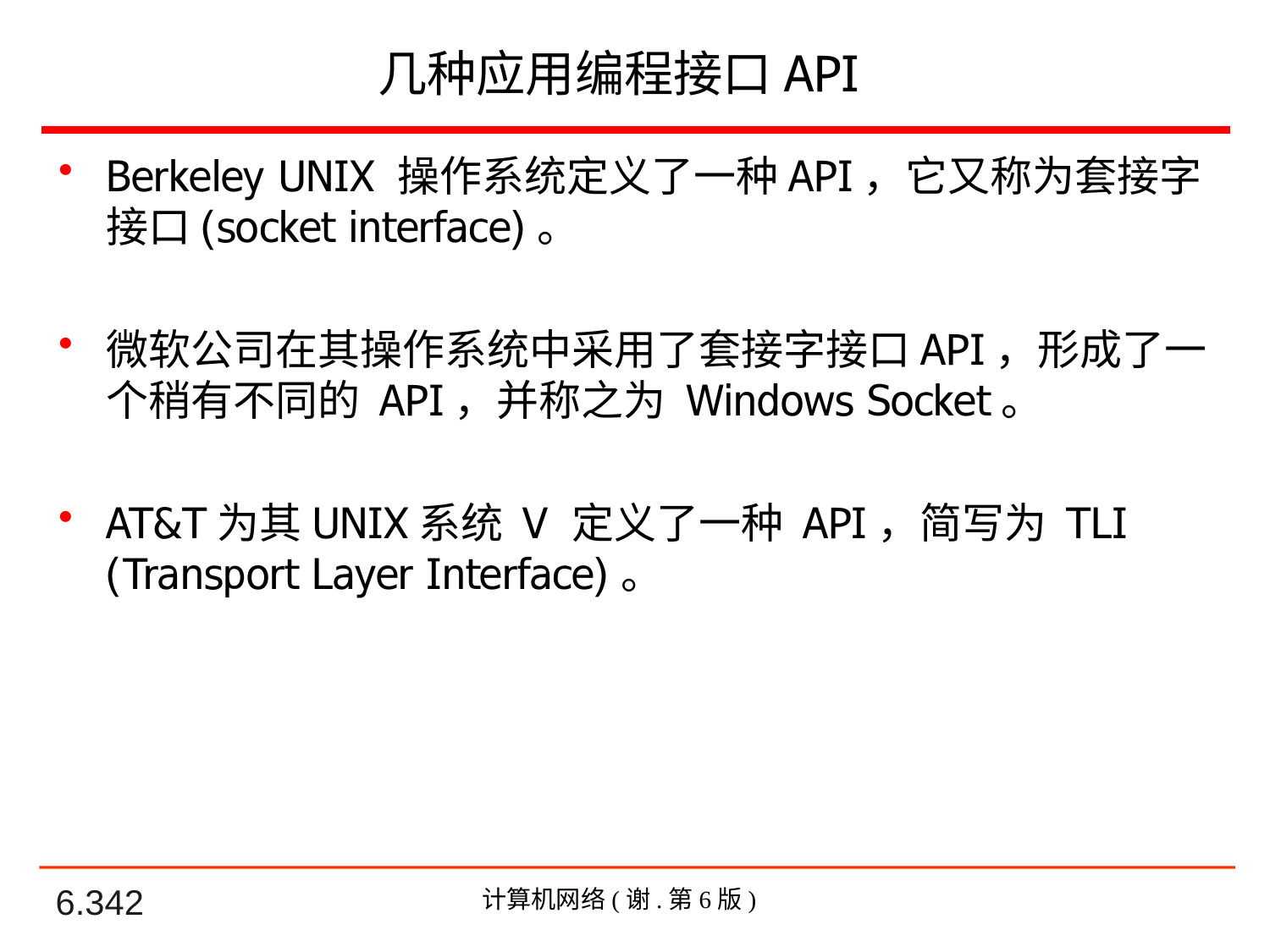

# 几种应用编程接口API
Berkeley UNIX 操作系统定义了一种API，它又称为套接字接口(socket interface)。

微软公司在其操作系统中采用了套接字接口API，形成了一个稍有不同的 API，并称之为 Windows Socket。

AT&T为其UNIX系统 V 定义了一种 API，简写为 TLI (Transport Layer Interface)。